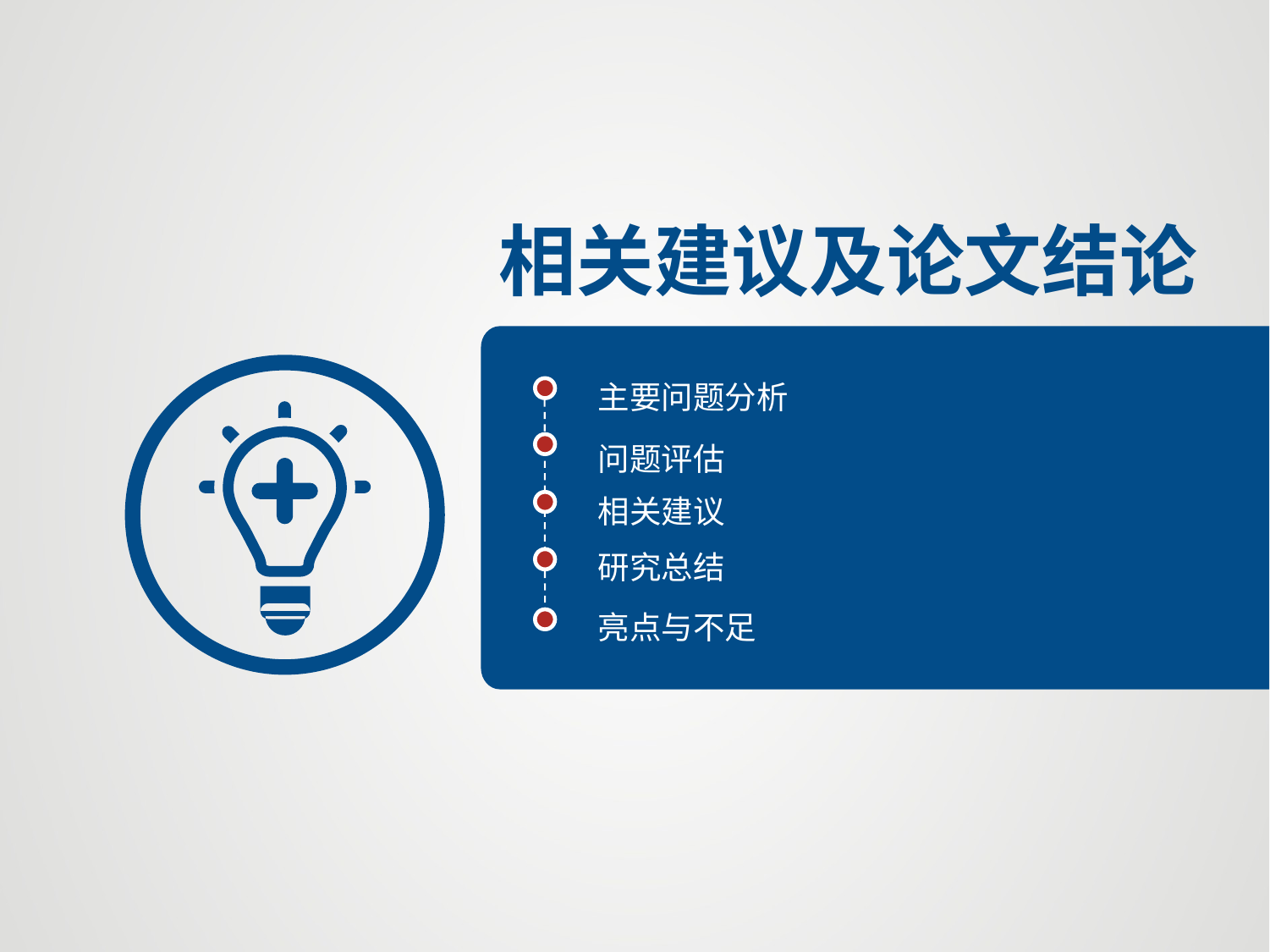

相关建议及论文结论

主要问题分析

问题评估

相关建议

研究总结

亮点与不足